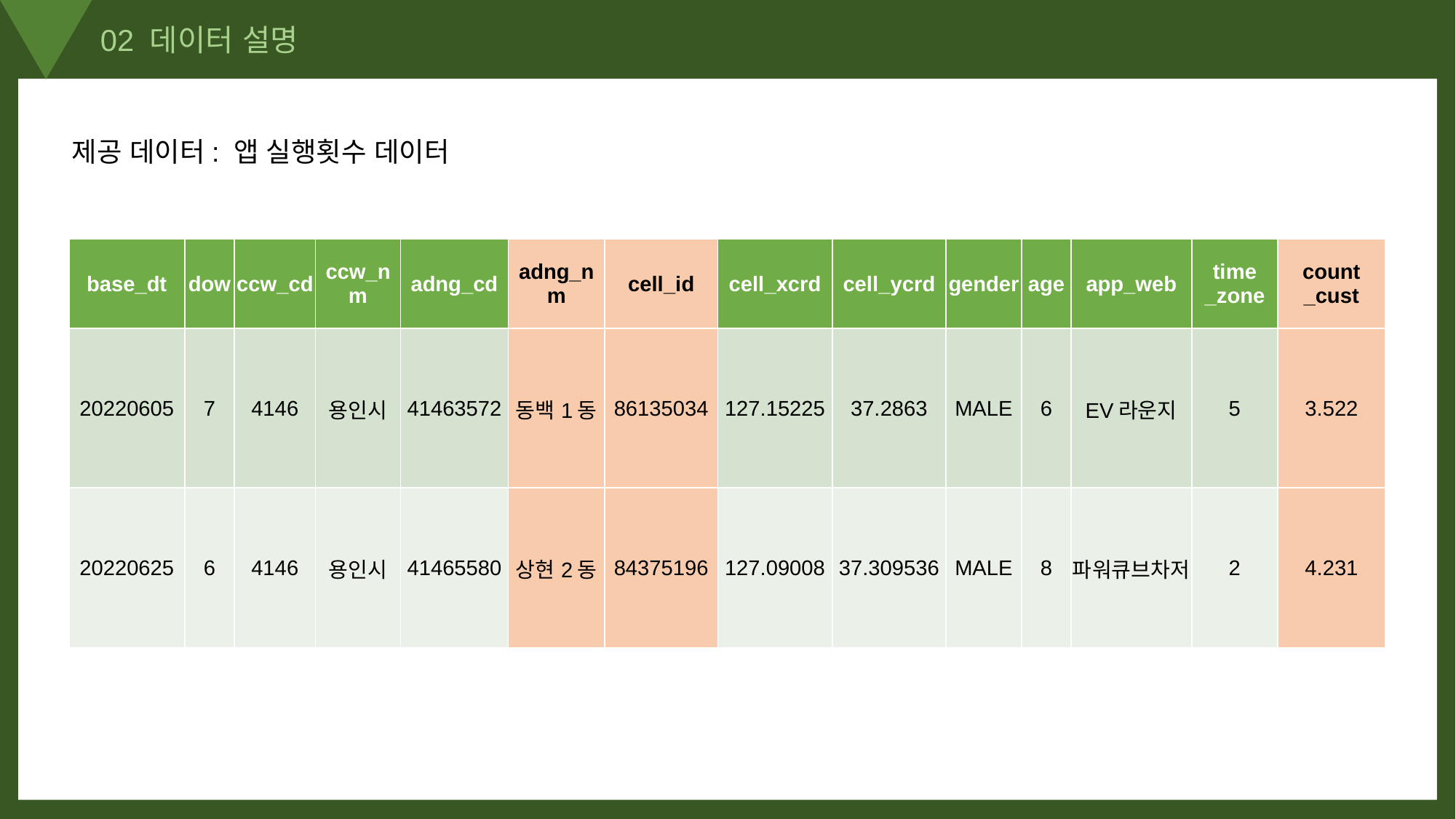

02 데이터 설명
제공 데이터: 앱 실행횟수 데이터
| base\_dt | dow | ccw\_cd | ccw\_nm | adng\_cd | adng\_nm | cell\_id | cell\_xcrd | cell\_ycrd | gender | age | app\_web | time \_zone | count \_cust |
| --- | --- | --- | --- | --- | --- | --- | --- | --- | --- | --- | --- | --- | --- |
| 20220605 | 7 | 4146 | 용인시 | 41463572 | 동백1동 | 86135034 | 127.15225 | 37.2863 | MALE | 6 | EV라운지 | 5 | 3.522 |
| 20220625 | 6 | 4146 | 용인시 | 41465580 | 상현2동 | 84375196 | 127.09008 | 37.309536 | MALE | 8 | 파워큐브차저 | 2 | 4.231 |